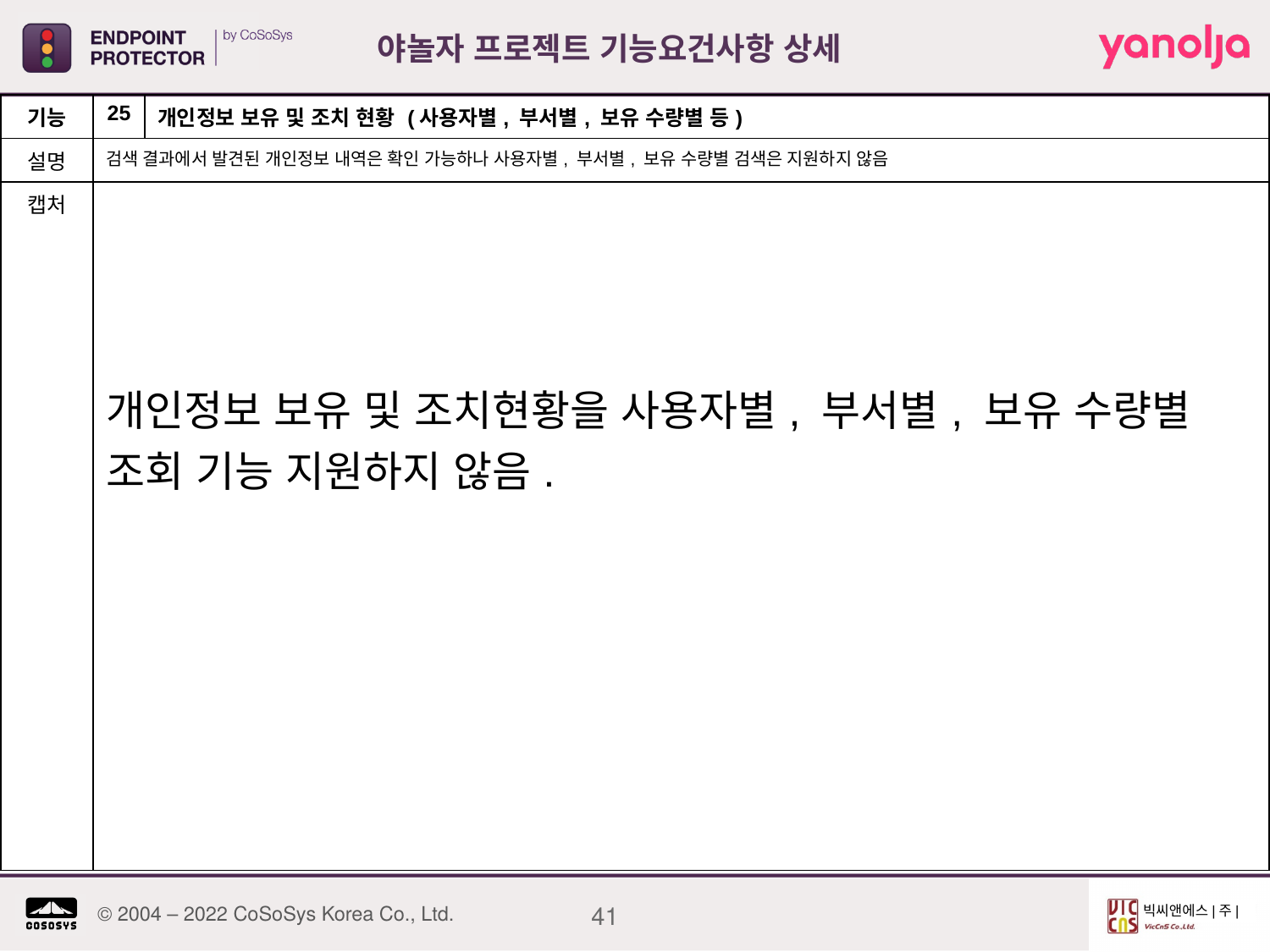

야놀자 프로젝트 기능요건사항 상세
| 기능 | 25 | 개인정보 보유 및 조치 현황 (사용자별, 부서별, 보유 수량별 등) |
| --- | --- | --- |
| 설명 | 검색 결과에서 발견된 개인정보 내역은 확인 가능하나 사용자별, 부서별, 보유 수량별 검색은 지원하지 않음 |  |
| 캡처 | 개인정보 보유 및 조치현황을 사용자별, 부서별, 보유 수량별 조회 기능 지원하지 않음. |  |
41